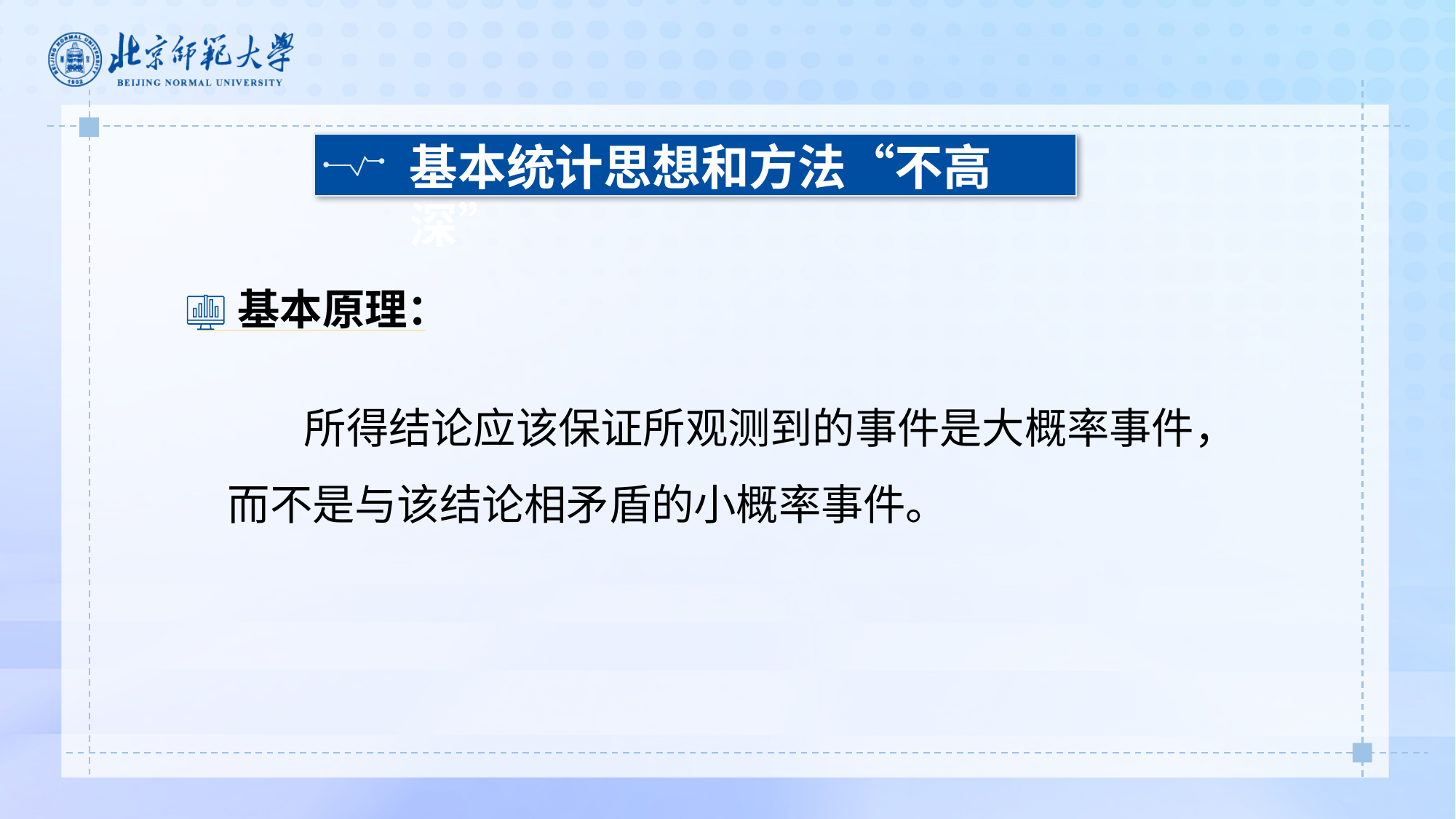

基本统计思想和方法“不高深”
基本原理：

       所得结论应该保证所观测到的事件是大概率事件，而不是与该结论相矛盾的小概率事件。